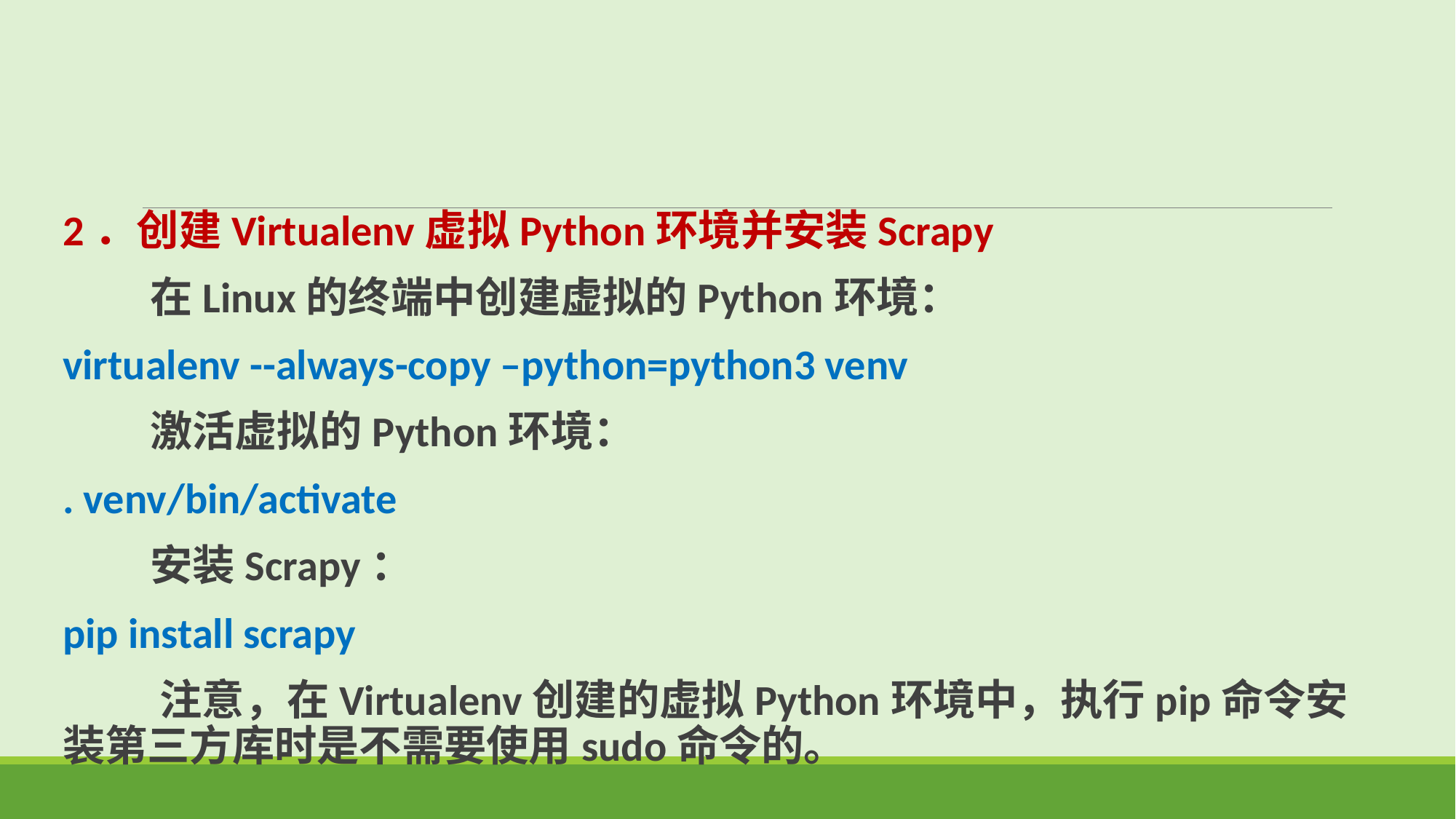

2．创建Virtualenv虚拟Python环境并安装Scrapy
        在Linux的终端中创建虚拟的Python环境：
virtualenv --always-copy –python=python3 venv
        激活虚拟的Python环境：
. venv/bin/activate
        安装Scrapy：
pip install scrapy
         注意，在Virtualenv创建的虚拟Python环境中，执行pip命令安装第三方库时是不需要使用sudo命令的。